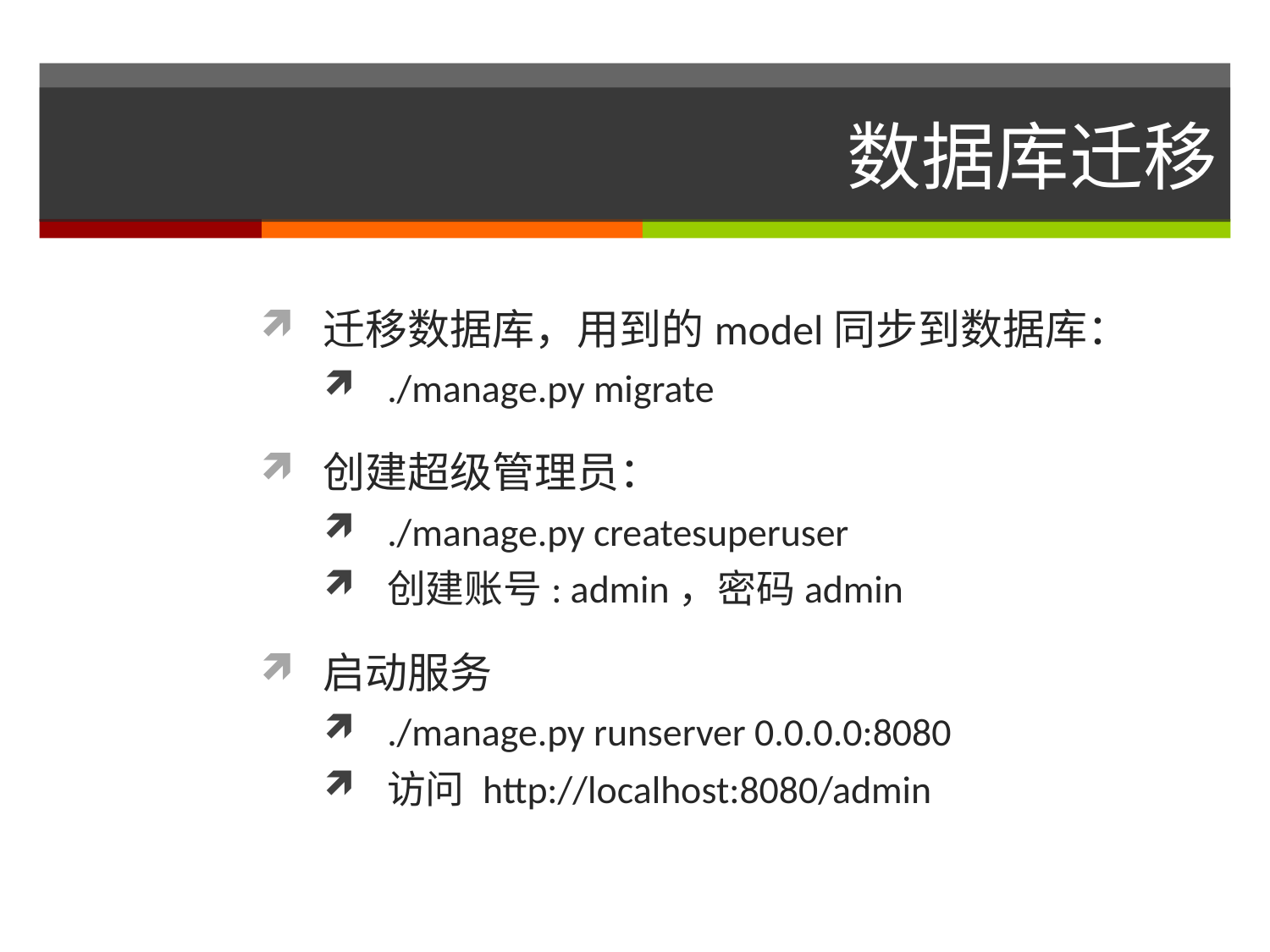

# 数据库迁移
迁移数据库，用到的model同步到数据库：
./manage.py migrate
创建超级管理员：
./manage.py createsuperuser
创建账号: admin，密码admin
启动服务
./manage.py runserver 0.0.0.0:8080
访问 http://localhost:8080/admin